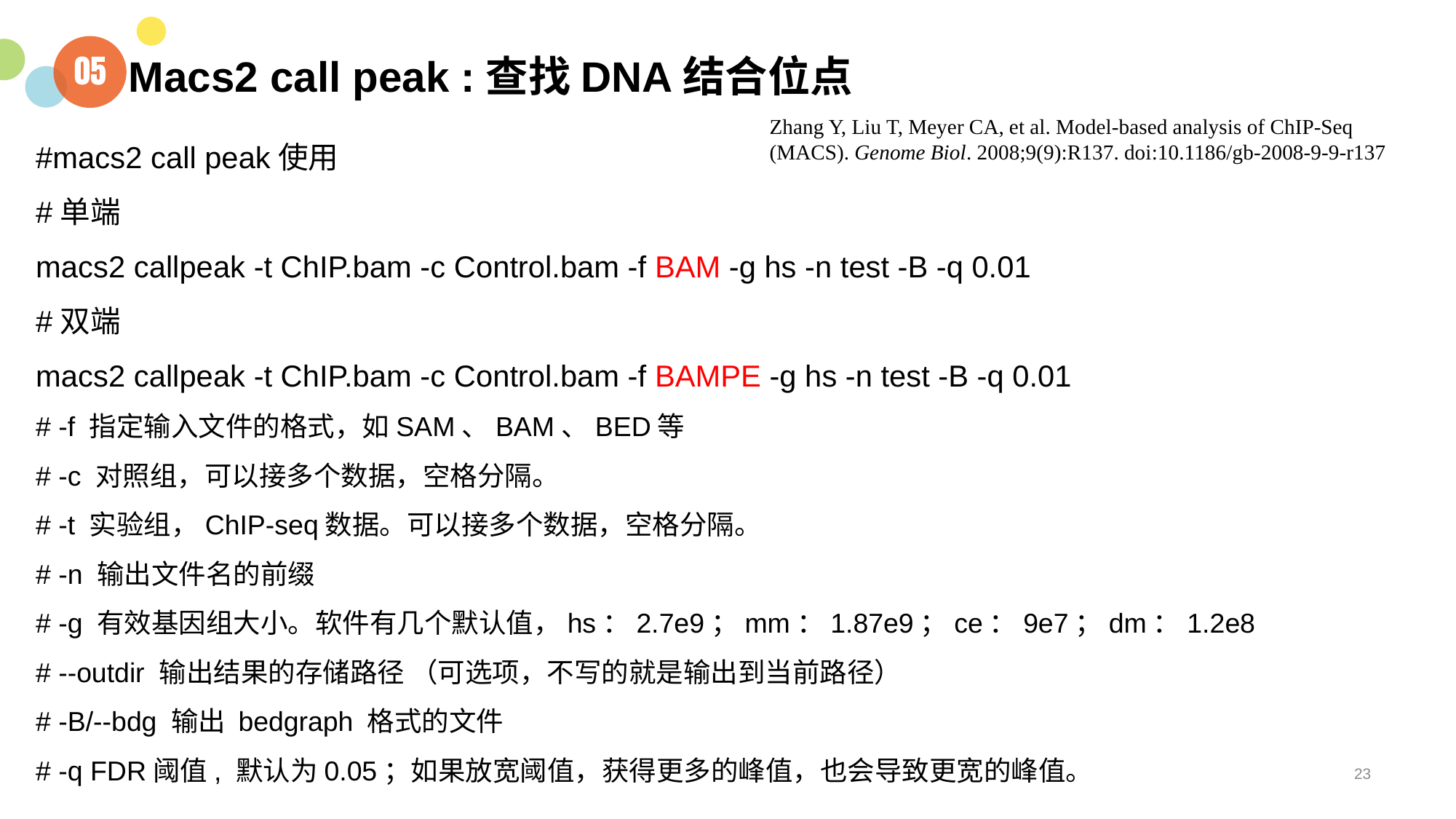

Macs2 call peak :查找DNA结合位点

05

Zhang Y, Liu T, Meyer CA, et al. Model-based analysis of ChIP-Seq (MACS). Genome Biol. 2008;9(9):R137. doi:10.1186/gb-2008-9-9-r137
#macs2 call peak使用
#单端
macs2 callpeak -t ChIP.bam -c Control.bam -f BAM -g hs -n test -B -q 0.01
#双端
macs2 callpeak -t ChIP.bam -c Control.bam -f BAMPE -g hs -n test -B -q 0.01
# -f 指定输入文件的格式，如SAM、BAM、BED等
# -c 对照组，可以接多个数据，空格分隔。
# -t 实验组，ChIP-seq数据。可以接多个数据，空格分隔。
# -n 输出文件名的前缀
# -g 有效基因组大小。软件有几个默认值，hs：2.7e9；mm：1.87e9；ce：9e7；dm：1.2e8
# --outdir 输出结果的存储路径 （可选项，不写的就是输出到当前路径）
# -B/--bdg 输出 bedgraph 格式的文件
# -q FDR阈值, 默认为0.05；如果放宽阈值，获得更多的峰值，也会导致更宽的峰值。

23